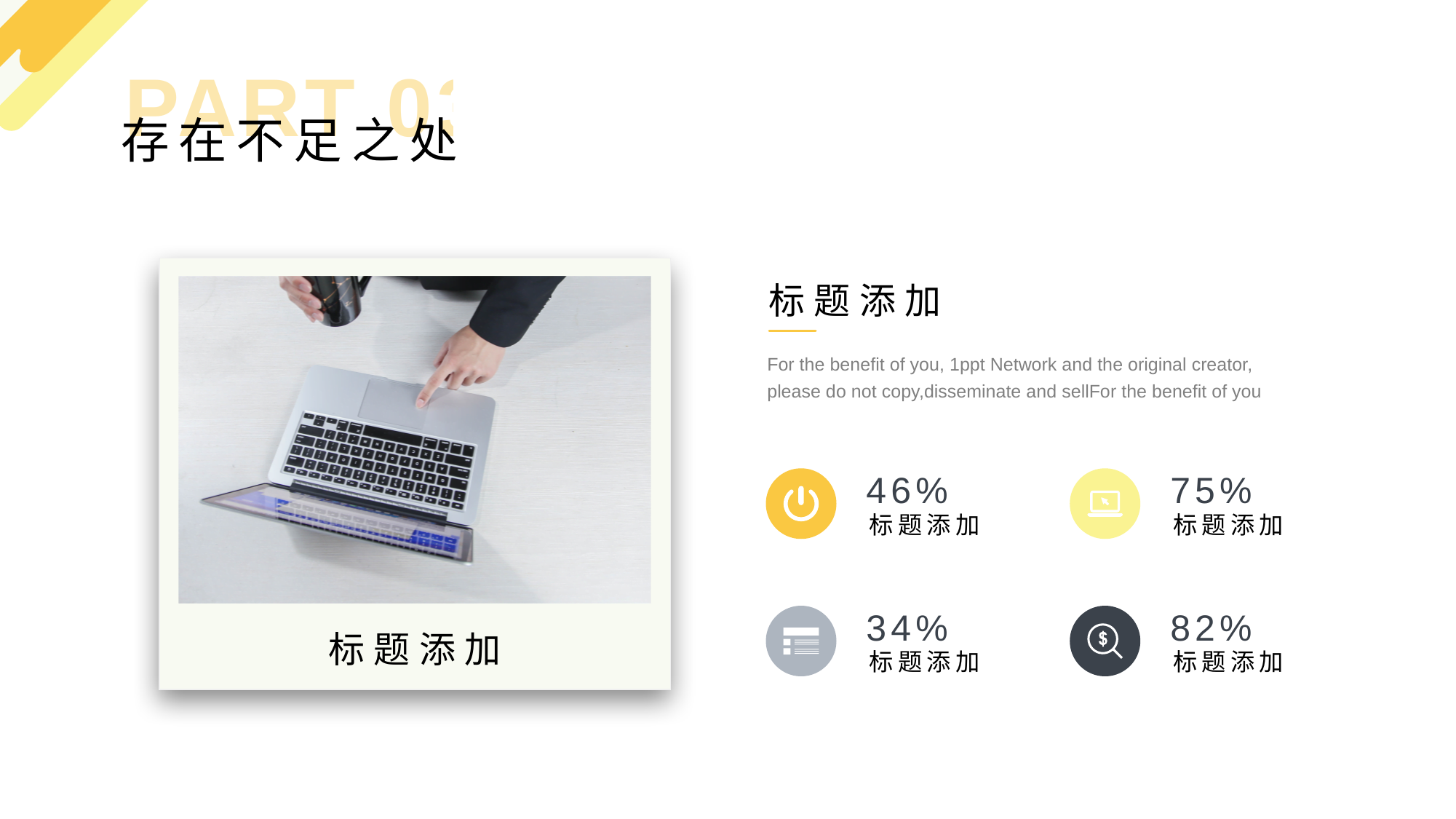

PART 03
存在不足之处

标题添加
For the benefit of you, 1ppt Network and the original creator, please do not copy,disseminate and sellFor the benefit of you
46%
75%

标题添加
标题添加
34%
82%

标题添加

标题添加
标题添加